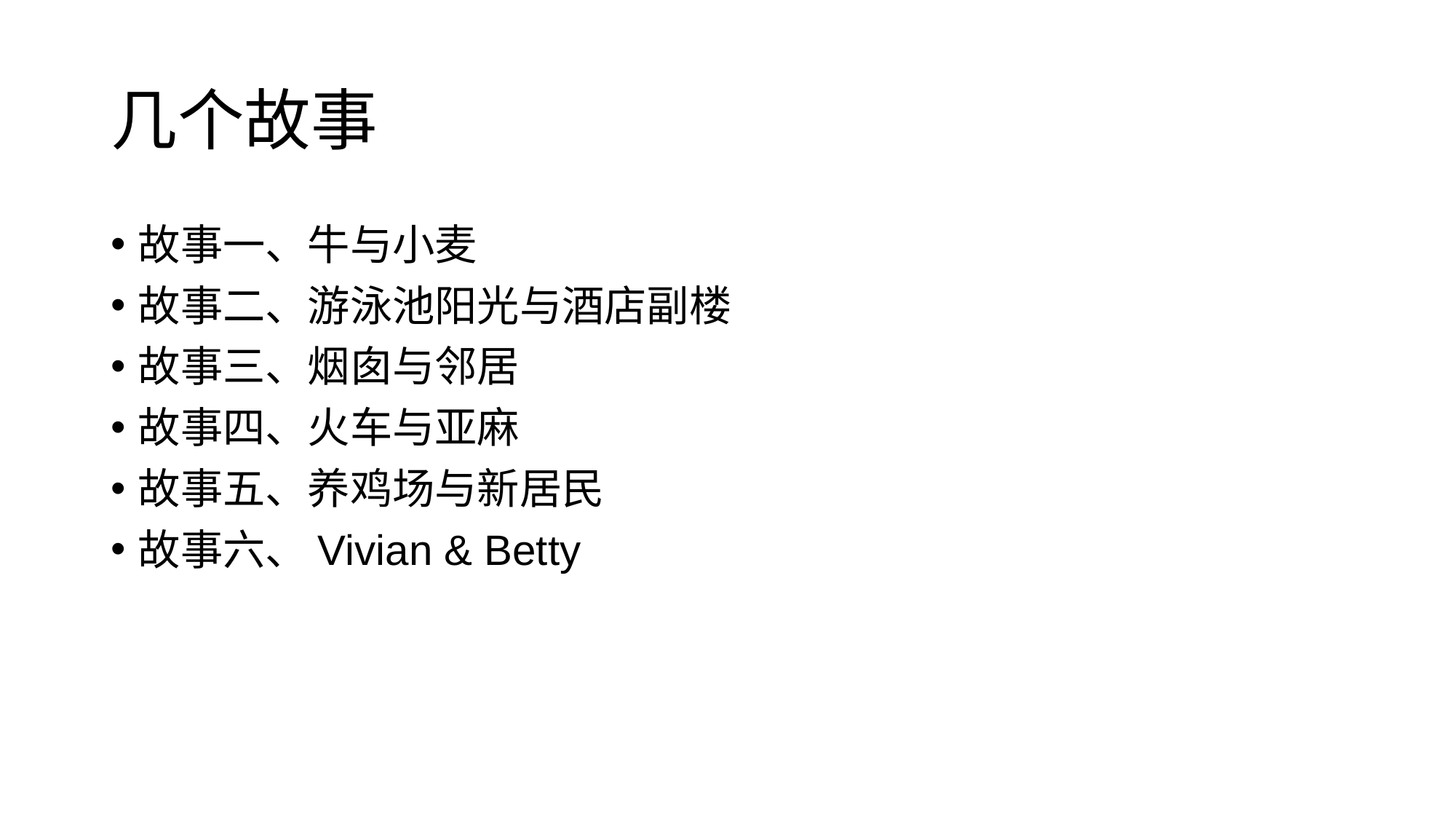

# 几个故事
故事一、牛与小麦
故事二、游泳池阳光与酒店副楼
故事三、烟囱与邻居
故事四、火车与亚麻
故事五、养鸡场与新居民
故事六、Vivian & Betty